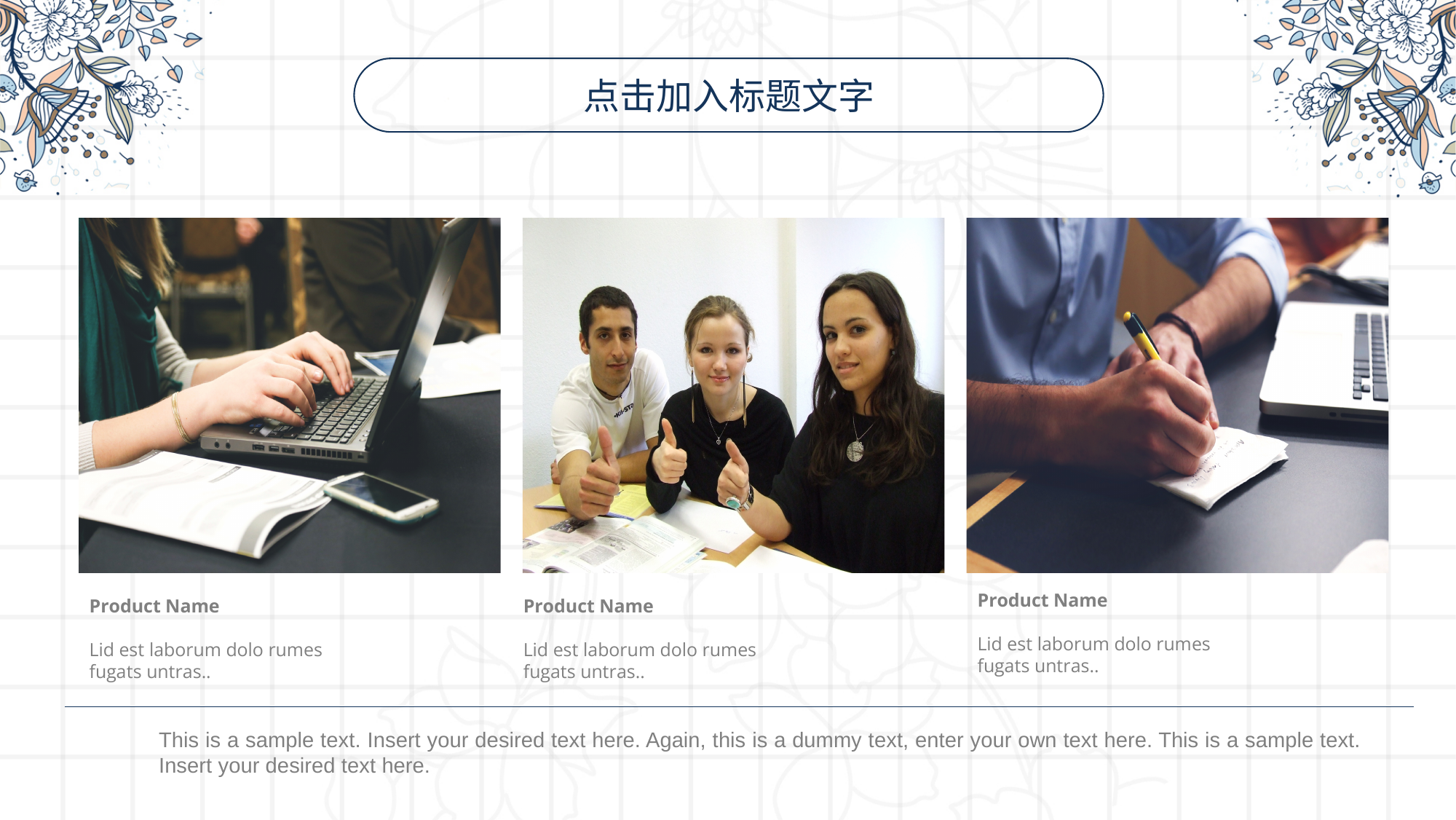

点击加入标题文字

Product Name

Lid est laborum dolo rumes fugats untras..
Product Name

Lid est laborum dolo rumes fugats untras..
Product Name

Lid est laborum dolo rumes fugats untras..
This is a sample text. Insert your desired text here. Again, this is a dummy text, enter your own text here. This is a sample text. Insert your desired text here.